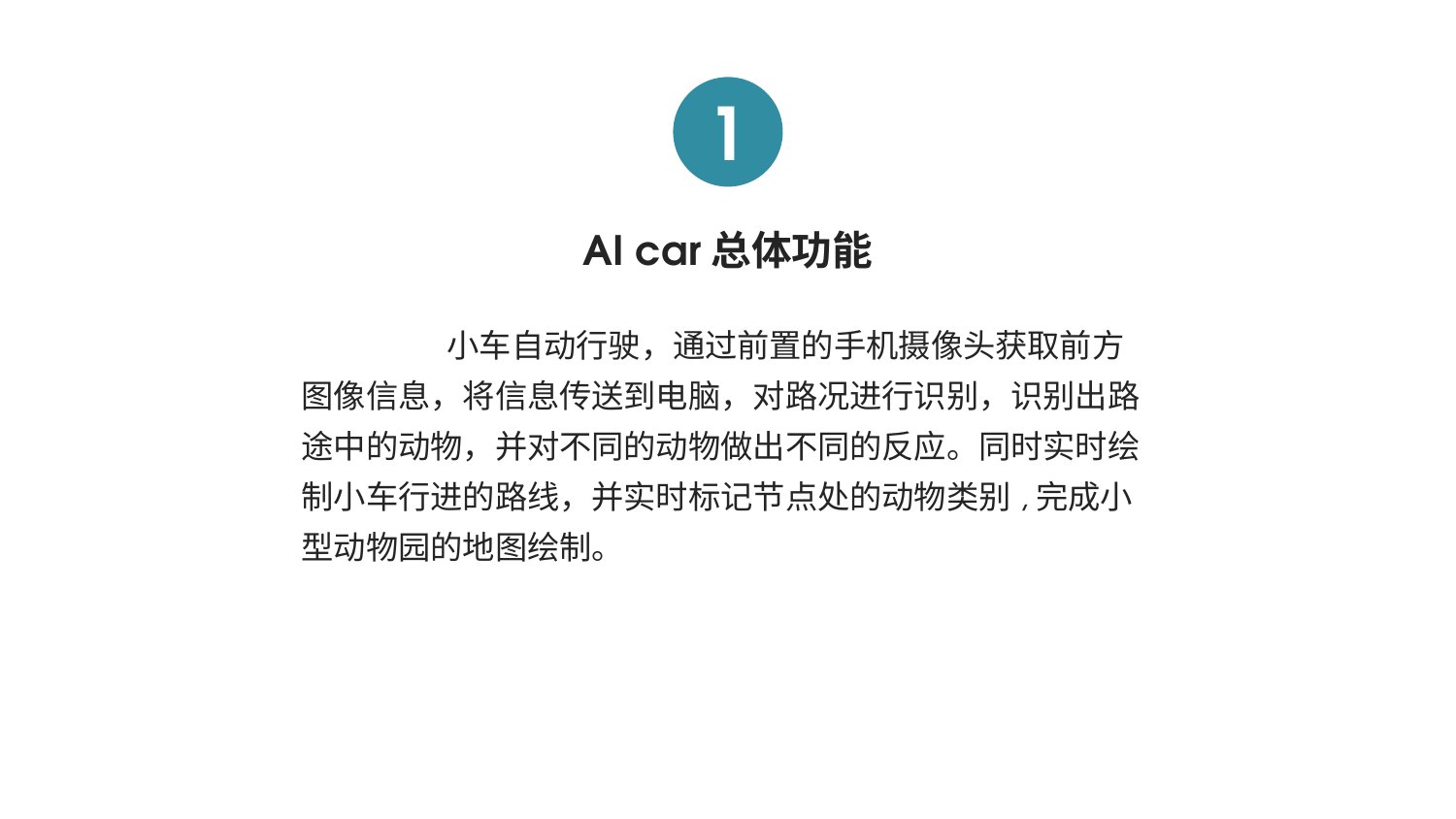

1
AI car总体功能
	小车自动行驶，通过前置的手机摄像头获取前方图像信息，将信息传送到电脑，对路况进行识别，识别出路途中的动物，并对不同的动物做出不同的反应。同时实时绘制小车行进的路线，并实时标记节点处的动物类别,完成小型动物园的地图绘制。